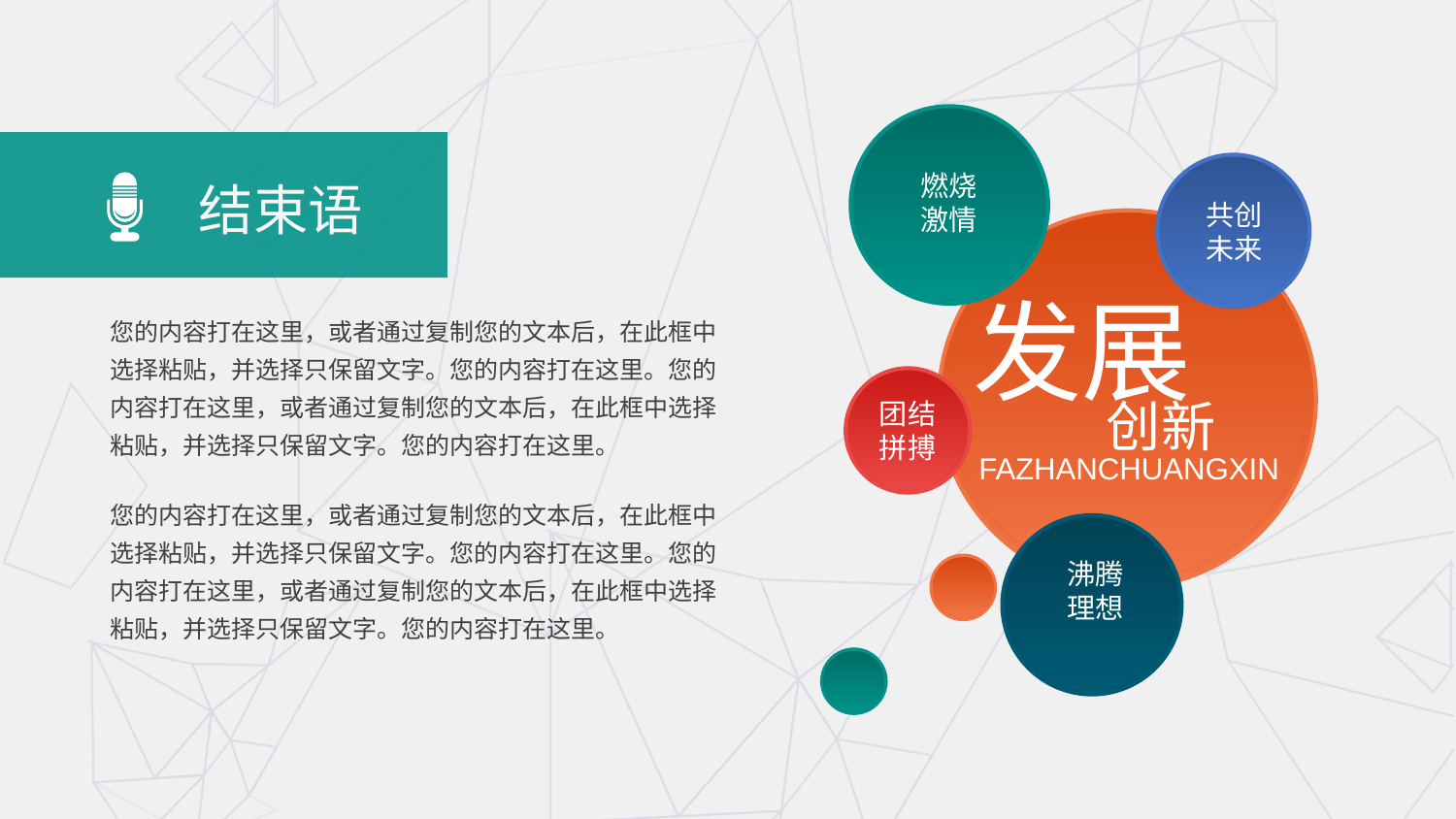

结束语

燃烧
激情
共创
未来

发展
您的内容打在这里，或者通过复制您的文本后，在此框中选择粘贴，并选择只保留文字。您的内容打在这里。您的内容打在这里，或者通过复制您的文本后，在此框中选择粘贴，并选择只保留文字。您的内容打在这里。

创新
团结
拼搏
FAZHANCHUANGXIN
您的内容打在这里，或者通过复制您的文本后，在此框中选择粘贴，并选择只保留文字。您的内容打在这里。您的内容打在这里，或者通过复制您的文本后，在此框中选择粘贴，并选择只保留文字。您的内容打在这里。

沸腾
理想